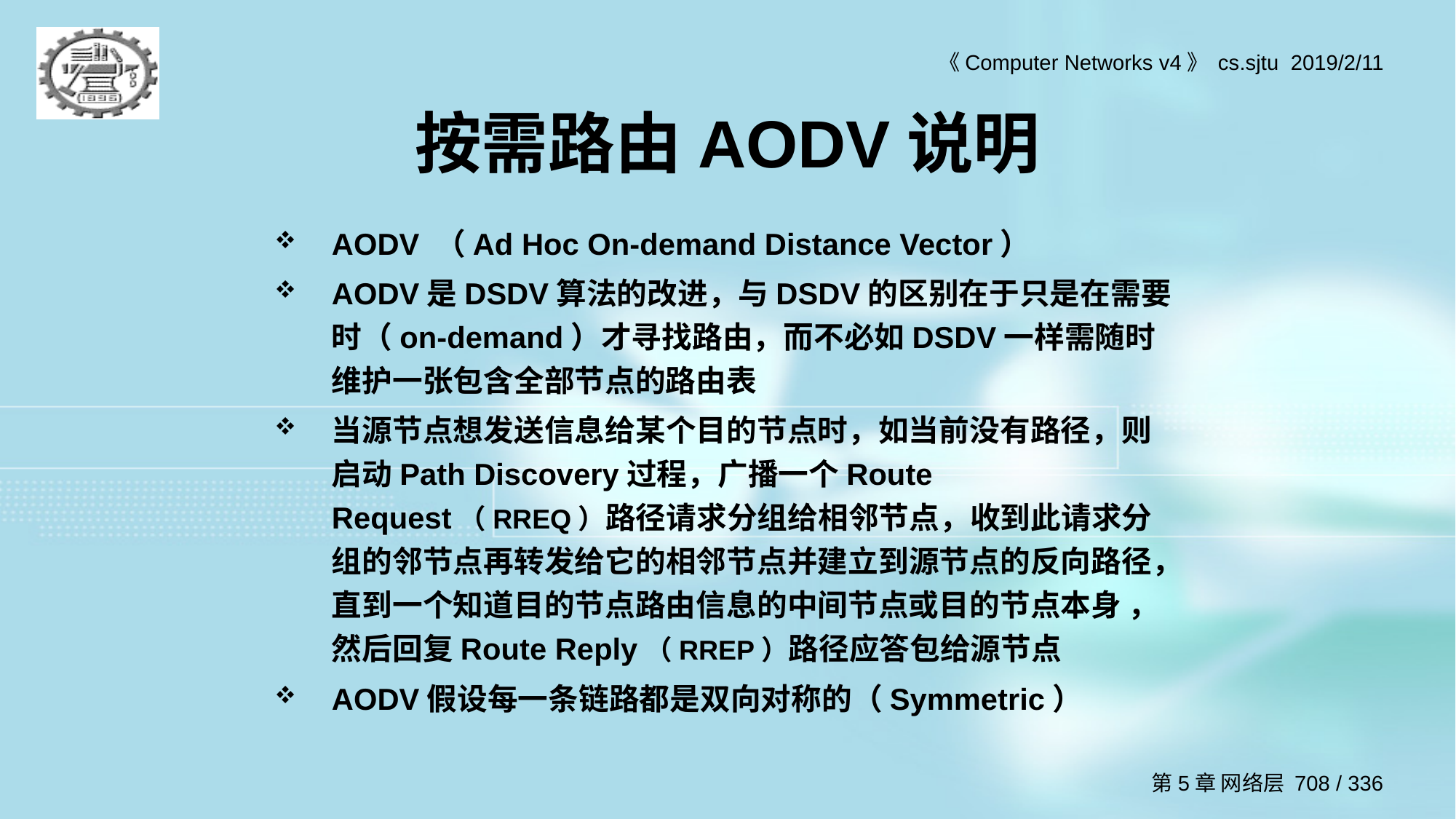

按需路由AODV说明
AODV （Ad Hoc On-demand Distance Vector）
AODV是DSDV算法的改进，与DSDV的区别在于只是在需要时（on-demand）才寻找路由，而不必如DSDV一样需随时维护一张包含全部节点的路由表
当源节点想发送信息给某个目的节点时，如当前没有路径，则启动Path Discovery过程，广播一个Route Request（RREQ）路径请求分组给相邻节点，收到此请求分组的邻节点再转发给它的相邻节点并建立到源节点的反向路径，直到一个知道目的节点路由信息的中间节点或目的节点本身 ，然后回复Route Reply（RREP）路径应答包给源节点
AODV假设每一条链路都是双向对称的（Symmetric）